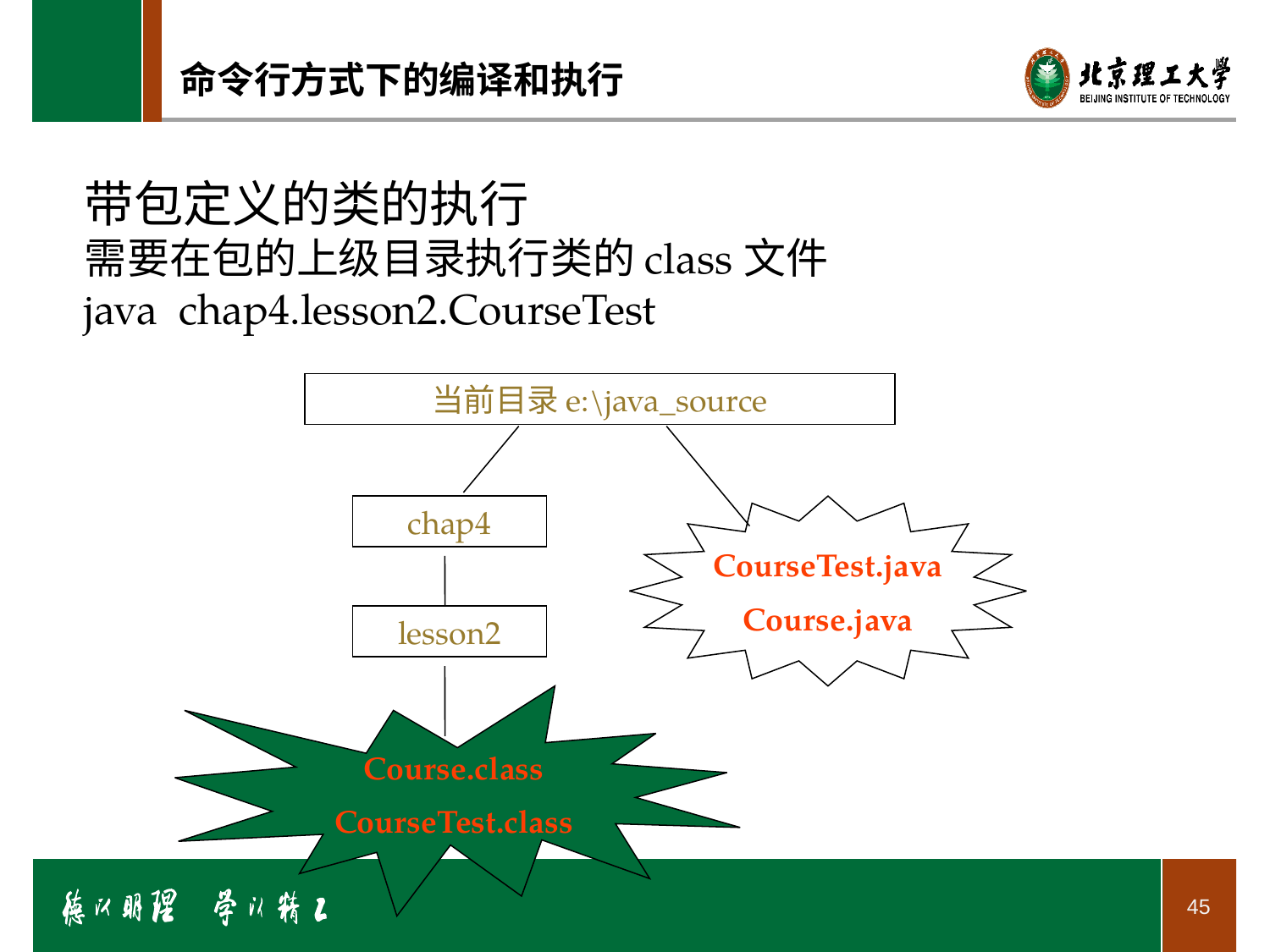

# 命令行方式下的编译和执行
带包定义的类的执行
需要在包的上级目录执行类的class文件
java  chap4.lesson2.CourseTest

当前目录e:\java_source

chap4
CourseTest.java
Course.java

lesson2

Course.class
CourseTest.class